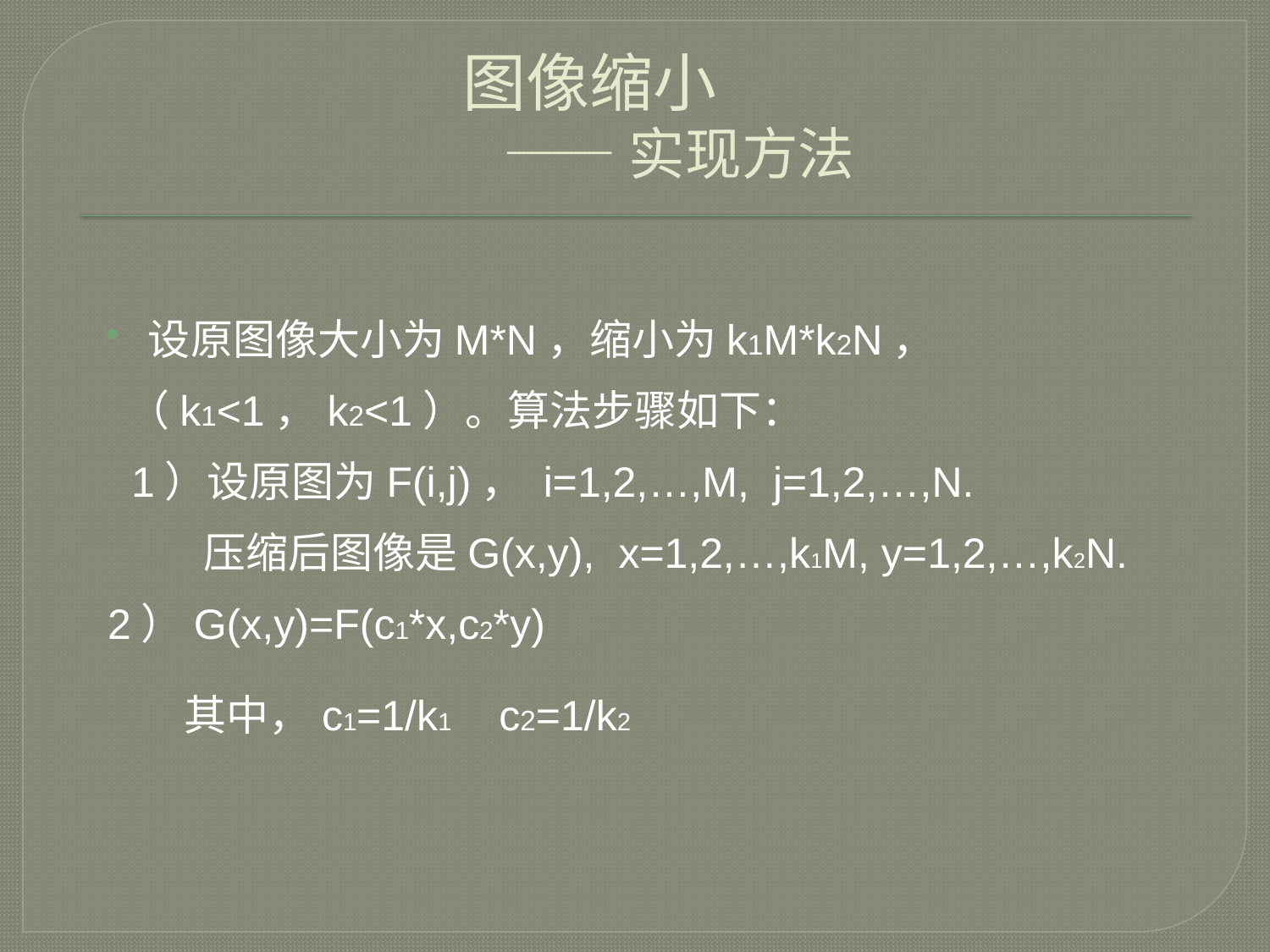

# 图像缩小 —— 实现方法
设原图像大小为M*N，缩小为k1M*k2N，
 （k1<1，k2<1）。算法步骤如下：
  1）设原图为F(i,j)， i=1,2,…,M,  j=1,2,…,N.
         压缩后图像是G(x,y),  x=1,2,…,k1M, y=1,2,…,k2N.
2）G(x,y)=F(c1*x,c2*y)
     其中，c1=1/k1    c2=1/k2